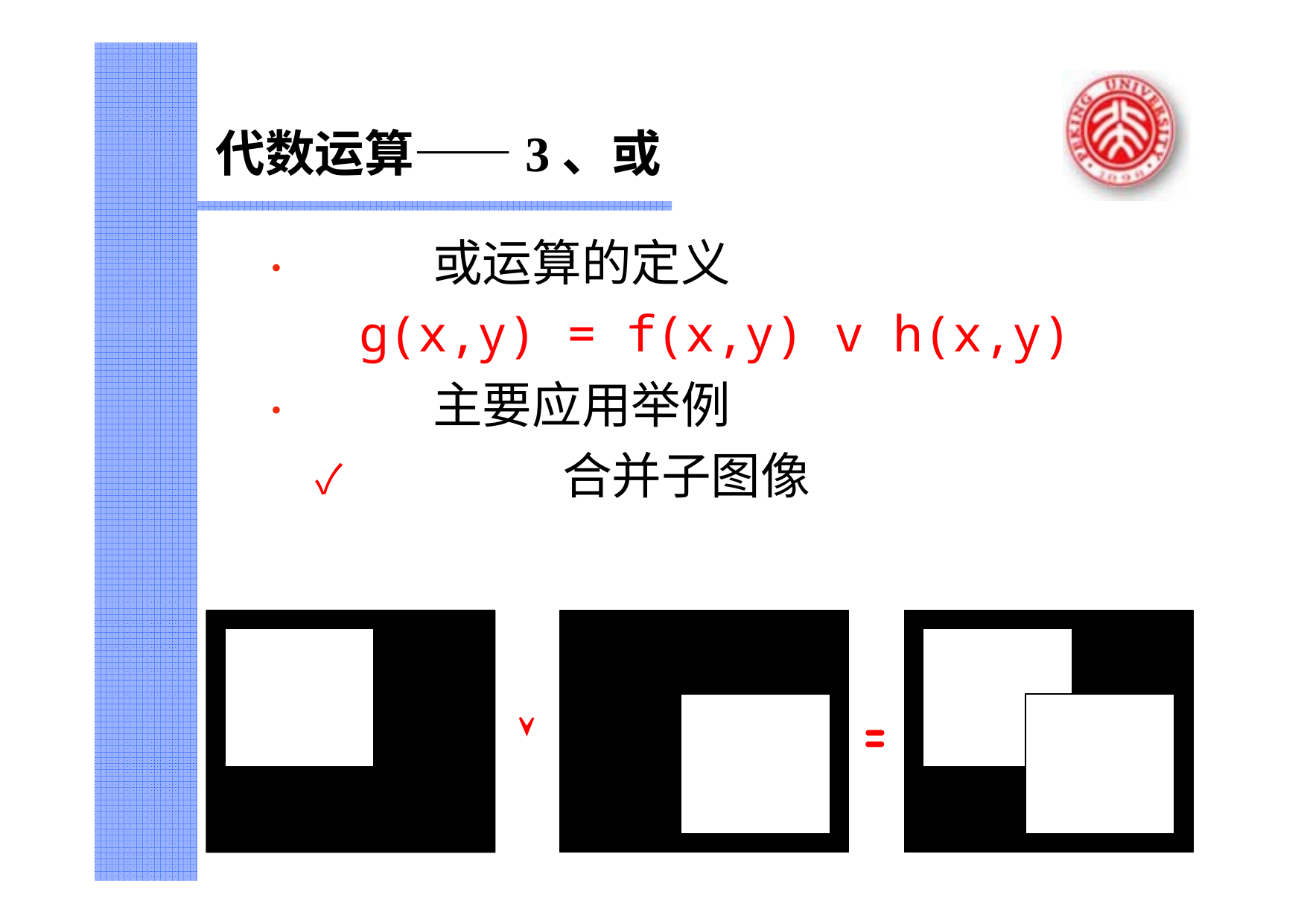

# 代数运算——3、或
•	或运算的定义
g(x,y) = f(x,y) v h(x,y)
•	主要应用举例
✓	合并子图像

=
∨